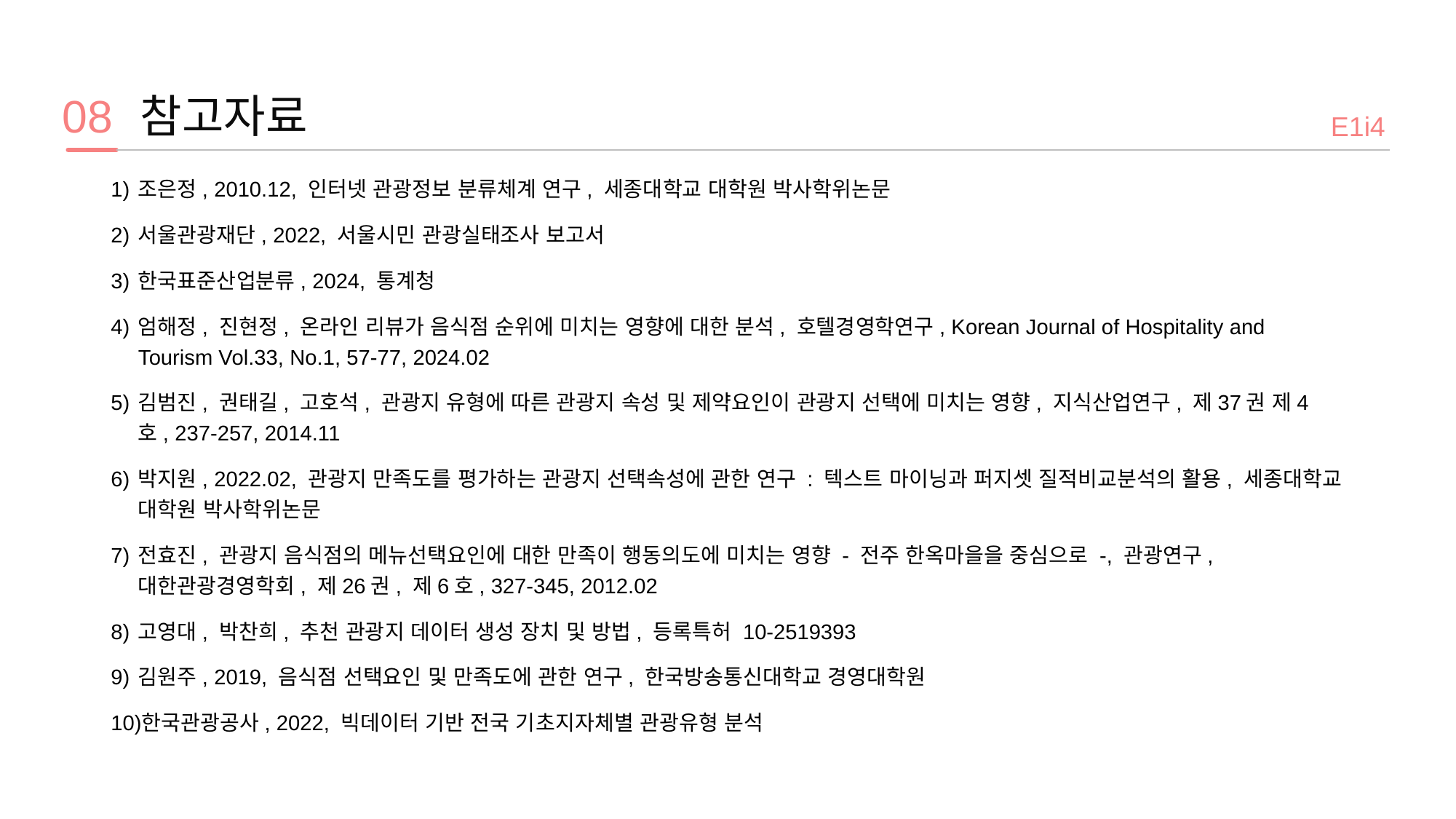

참고자료
08
E1i4
조은정, 2010.12, 인터넷 관광정보 분류체계 연구, 세종대학교 대학원 박사학위논문
서울관광재단, 2022, 서울시민 관광실태조사 보고서
한국표준산업분류, 2024, 통계청
엄해정, 진현정, 온라인 리뷰가 음식점 순위에 미치는 영향에 대한 분석, 호텔경영학연구, Korean Journal of Hospitality and Tourism Vol.33, No.1, 57-77, 2024.02
김범진, 권태길, 고호석, 관광지 유형에 따른 관광지 속성 및 제약요인이 관광지 선택에 미치는 영향, 지식산업연구, 제37권 제4호, 237-257, 2014.11
박지원, 2022.02, 관광지 만족도를 평가하는 관광지 선택속성에 관한 연구 : 텍스트 마이닝과 퍼지셋 질적비교분석의 활용, 세종대학교 대학원 박사학위논문
전효진, 관광지 음식점의 메뉴선택요인에 대한 만족이 행동의도에 미치는 영향 - 전주 한옥마을을 중심으로 -, 관광연구, 대한관광경영학회, 제26권, 제6호, 327-345, 2012.02
고영대, 박찬희, 추천 관광지 데이터 생성 장치 및 방법, 등록특허 10-2519393
김원주, 2019, 음식점 선택요인 및 만족도에 관한 연구, 한국방송통신대학교 경영대학원
한국관광공사, 2022, 빅데이터 기반 전국 기초지자체별 관광유형 분석